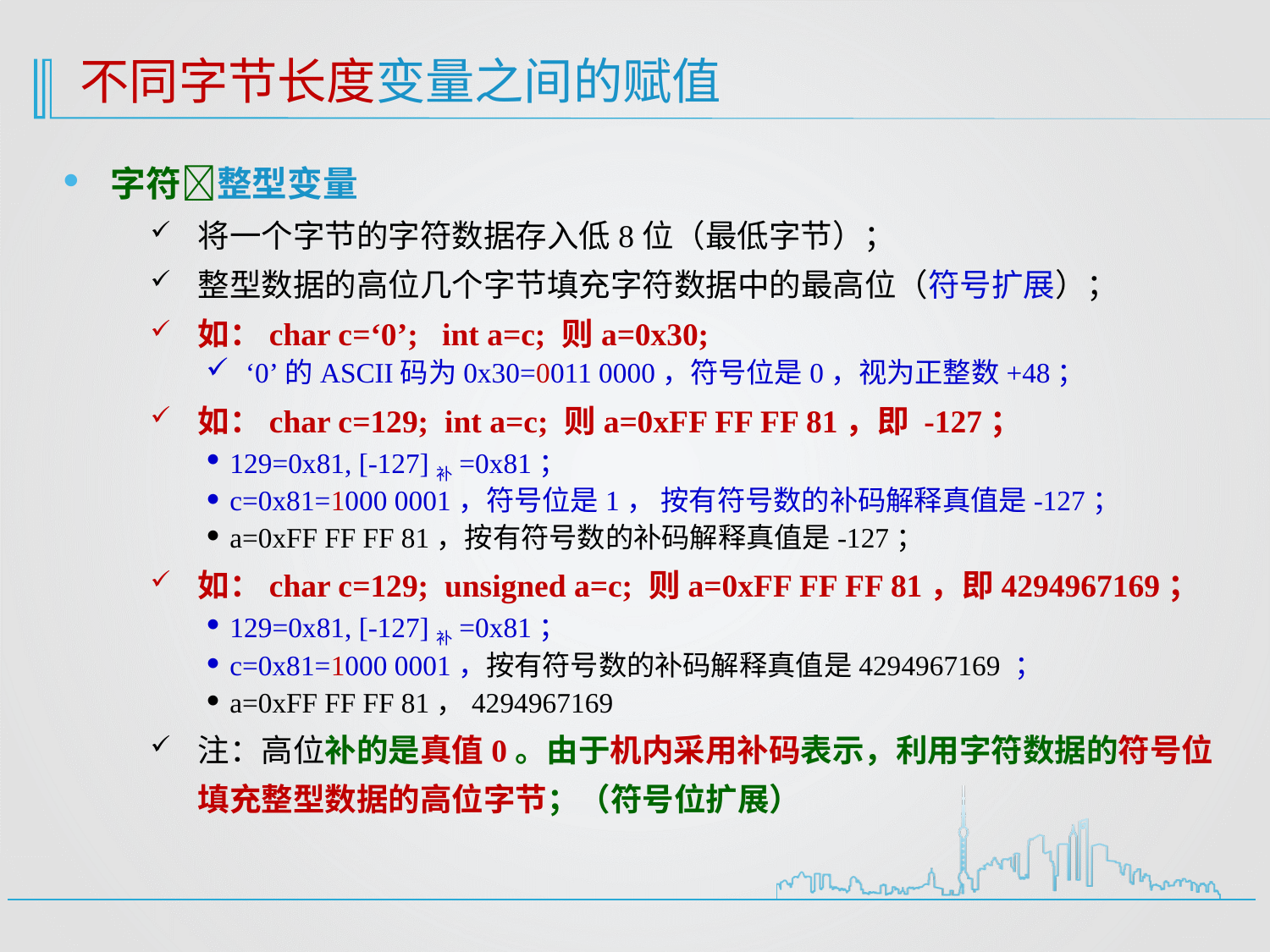

# 不同字节长度变量之间的赋值
字符→整型变量
将一个字节的字符数据存入低8位（最低字节）；
整型数据的高位几个字节填充字符数据中的最高位（符号扩展）；
如：char c=‘0’;   int a=c; 则a=0x30;
‘0’的ASCII码为0x30=0011 0000，符号位是0，视为正整数+48；
如：char c=129;  int a=c; 则a=0xFF FF FF 81，即 -127；
129=0x81, [-127]补=0x81；
c=0x81=1000 0001，符号位是1， 按有符号数的补码解释真值是-127；
a=0xFF FF FF 81，按有符号数的补码解释真值是-127；
如：char c=129;  unsigned a=c; 则a=0xFF FF FF 81，即4294967169；
129=0x81, [-127]补=0x81；
c=0x81=1000 0001，按有符号数的补码解释真值是4294967169 ；
a=0xFF FF FF 81，4294967169
注：高位补的是真值0。由于机内采用补码表示，利用字符数据的符号位填充整型数据的高位字节；（符号位扩展）